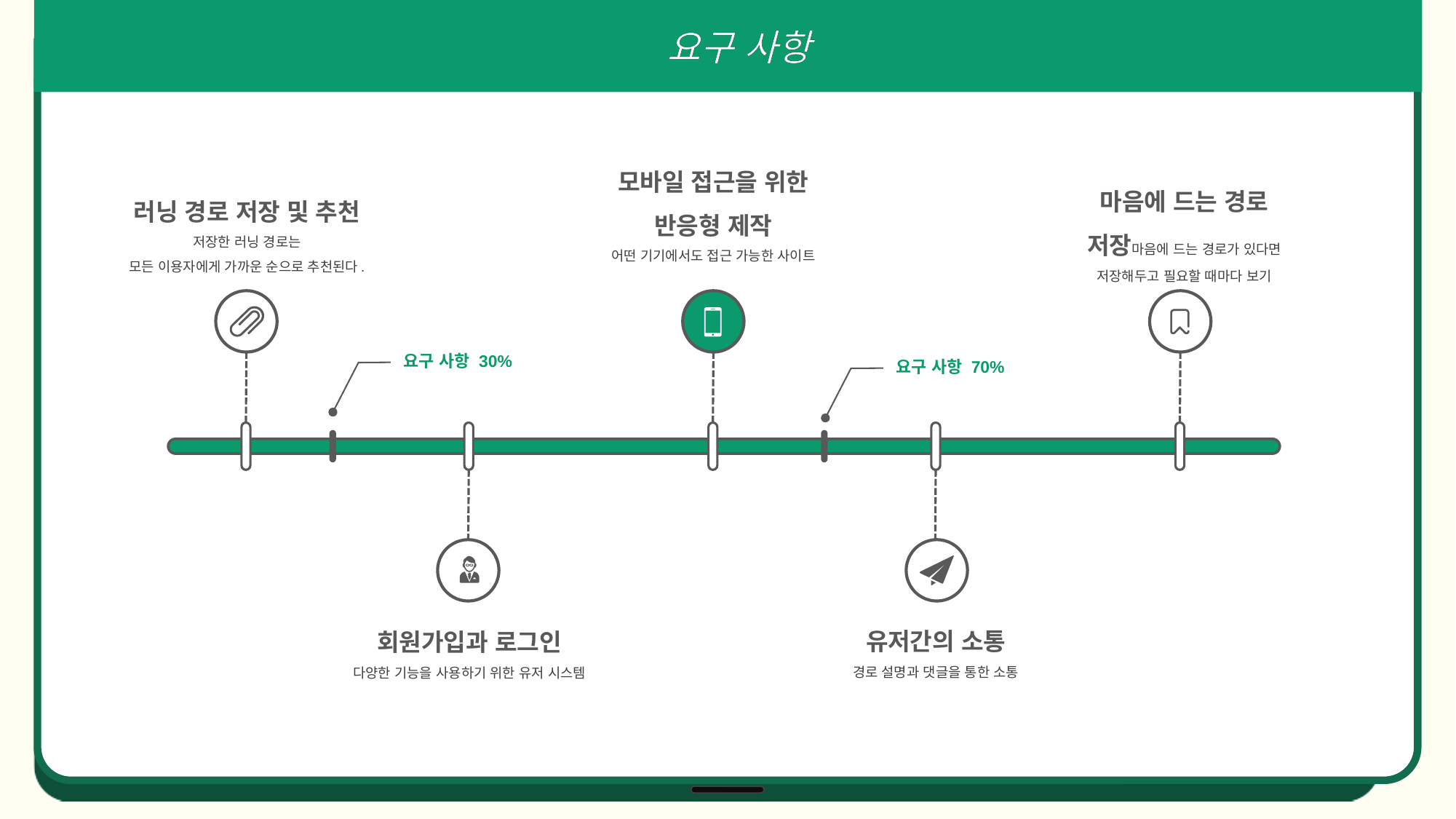

요구 사항

모바일 접근을 위한
반응형 제작
어떤 기기에서도 접근 가능한 사이트
마음에 드는 경로 저장마음에 드는 경로가 있다면 저장해두고 필요할 때마다 보기
러닝 경로 저장 및 추천
저장한 러닝 경로는
모든 이용자에게 가까운 순으로 추천된다.

요구 사항 30%
요구 사항 70%

유저간의 소통
경로 설명과 댓글을 통한 소통
회원가입과 로그인
다양한 기능을 사용하기 위한 유저 시스템